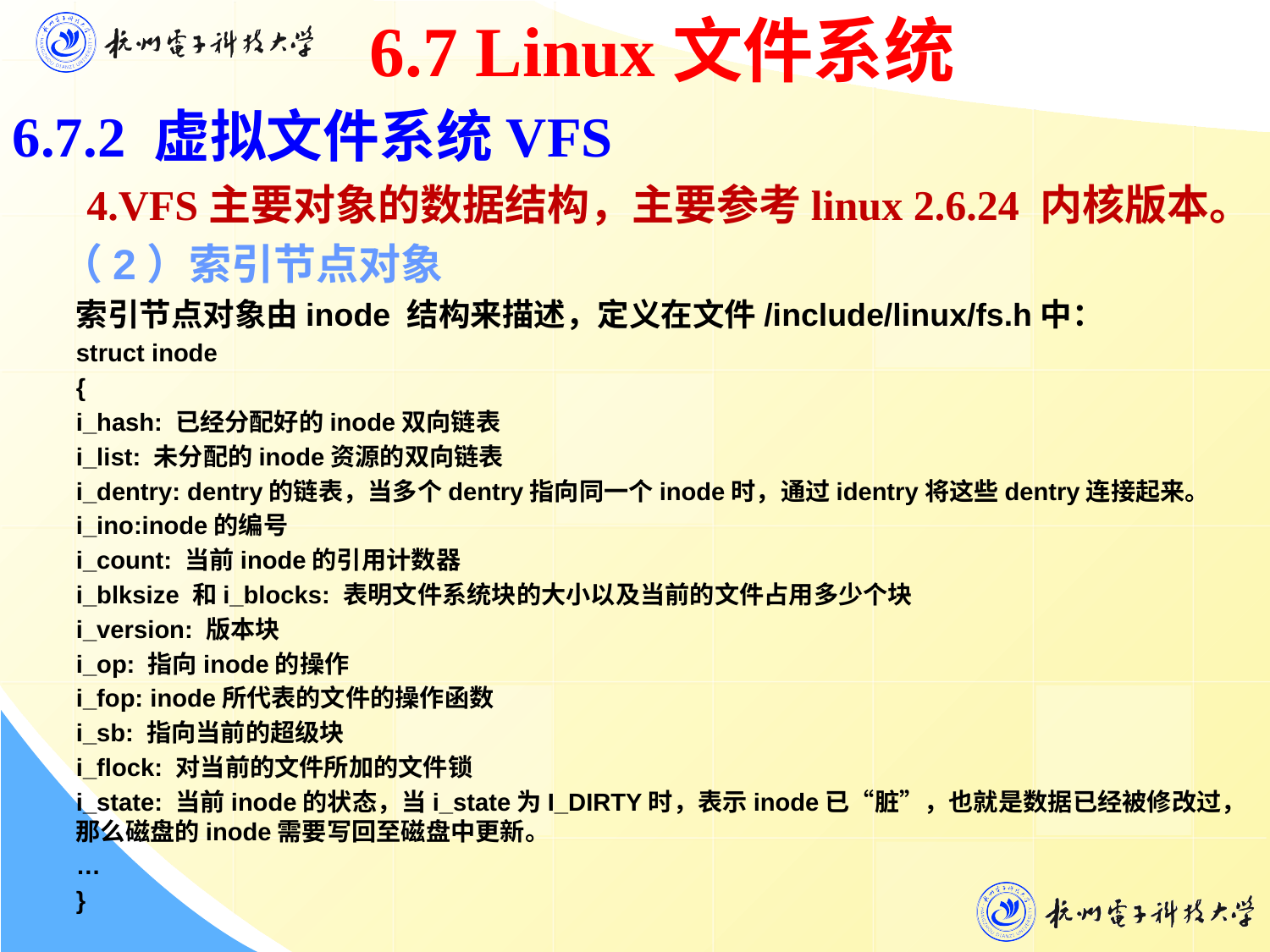

6.7 Linux文件系统
6.7.2 虚拟文件系统VFS
       4.VFS主要对象的数据结构，主要参考linux 2.6.24 内核版本。
    （2）索引节点对象
索引节点对象由inode 结构来描述，定义在文件/include/linux/fs.h中：
struct inode
{
i_hash: 已经分配好的inode双向链表
i_list: 未分配的inode资源的双向链表
i_dentry: dentry的链表，当多个dentry指向同一个inode时，通过identry将这些dentry连接起来。
i_ino:inode的编号
i_count: 当前inode的引用计数器
i_blksize 和i_blocks: 表明文件系统块的大小以及当前的文件占用多少个块
i_version: 版本块
i_op: 指向inode的操作
i_fop: inode所代表的文件的操作函数
i_sb: 指向当前的超级块
i_flock: 对当前的文件所加的文件锁
i_state: 当前inode的状态，当i_state为I_DIRTY时，表示inode已“脏”，也就是数据已经被修改过，那么磁盘的inode需要写回至磁盘中更新。
…
}